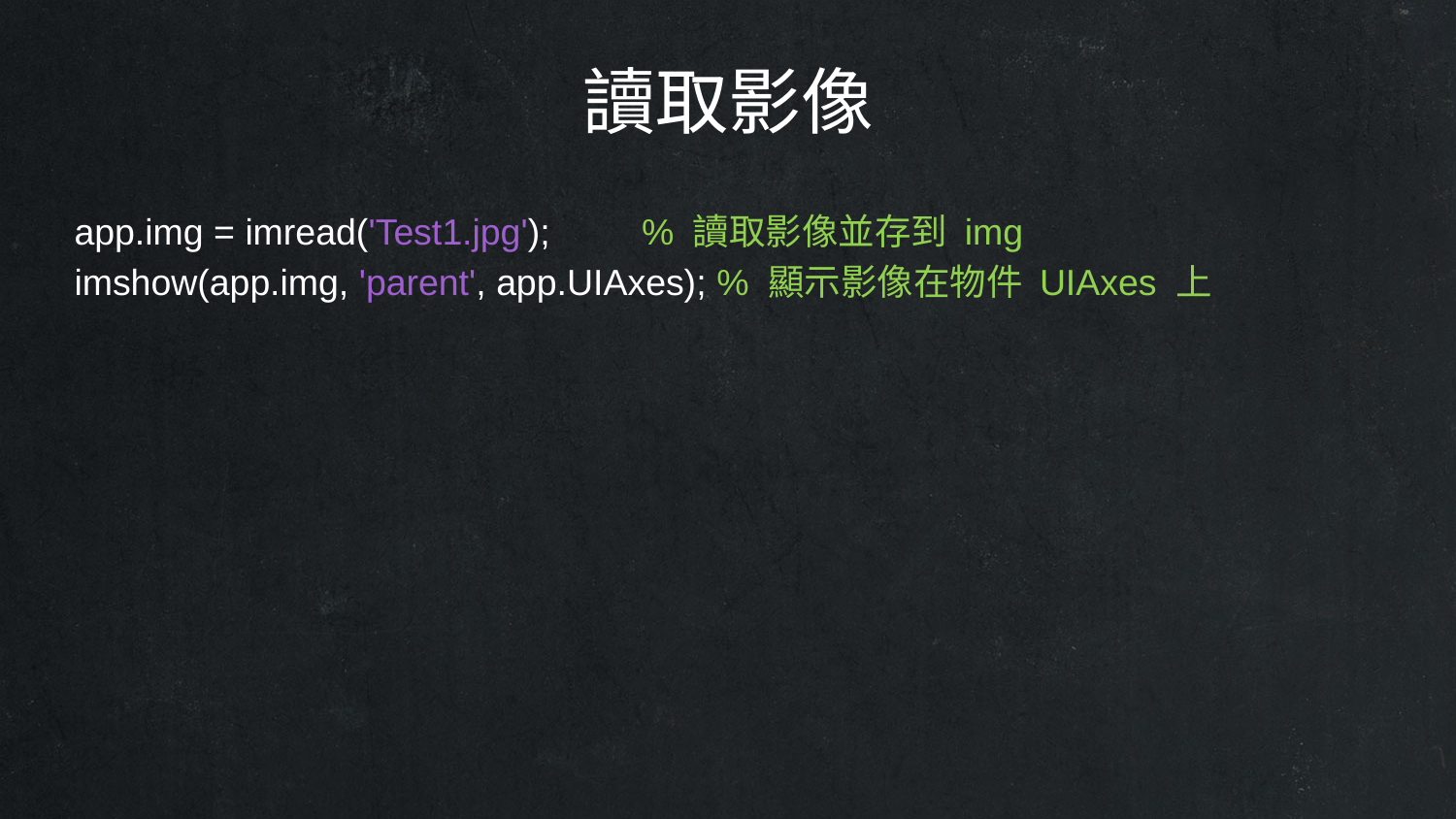

讀取影像
app.img = imread('Test1.jpg');         % 讀取影像並存到 img
imshow(app.img, 'parent', app.UIAxes); % 顯示影像在物件 UIAxes 上